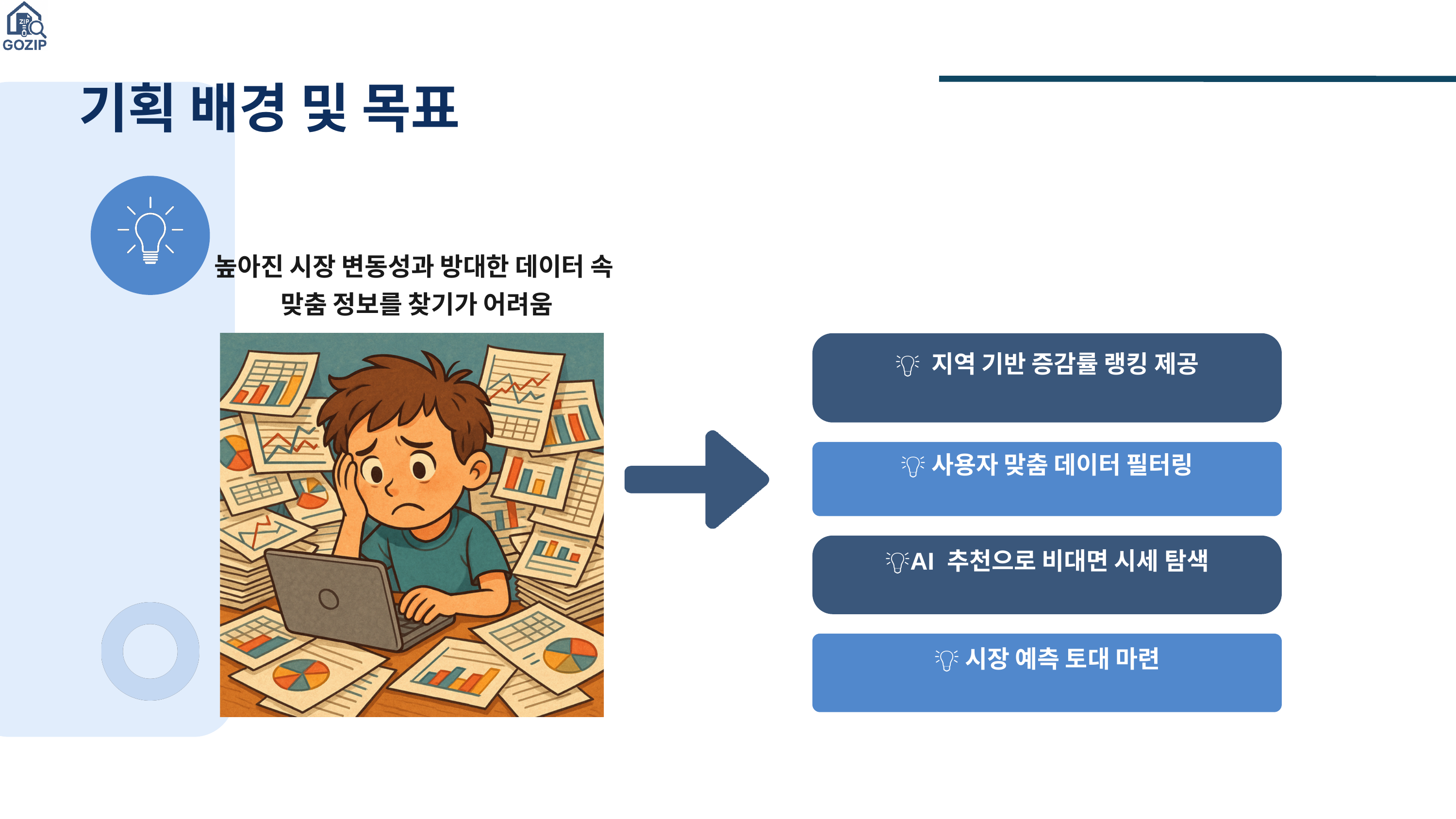

기획 배경 및 목표

높아진 시장 변동성과 방대한 데이터 속
맞춤 정보를 찾기가 어려움

💡 지역 기반 증감률 랭킹 제공

💡사용자 맞춤 데이터 필터링

💡AI 추천으로 비대면 시세 탐색

💡시장 예측 토대 마련